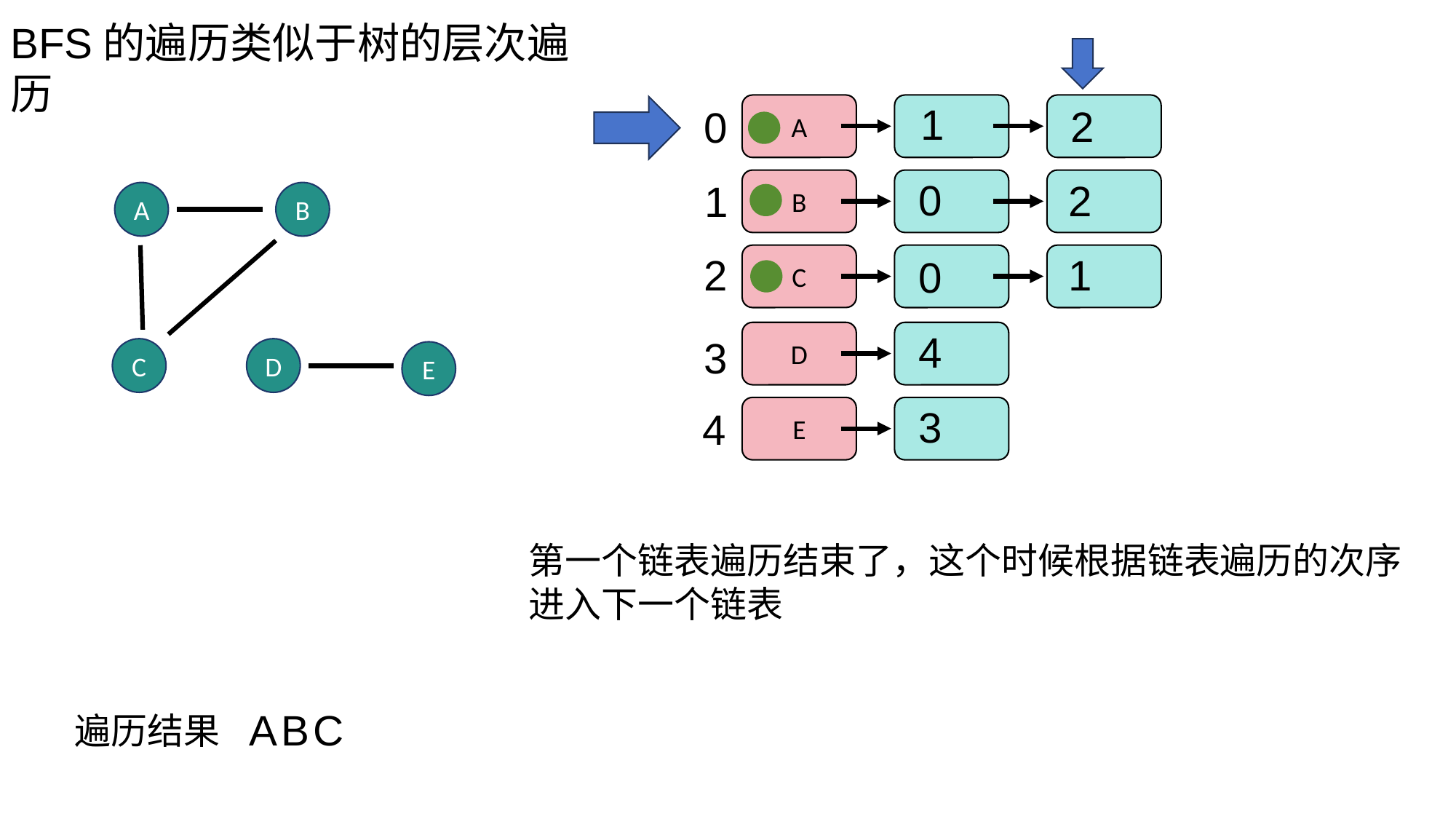

BFS的遍历类似于树的层次遍历

1
2
0
A

0
2
1
B

A
B

1
2
C

0

4
D

3
D
C
E
3
4
E

第一个链表遍历结束了，这个时候根据链表遍历的次序进入下一个链表
A
B
C
遍历结果